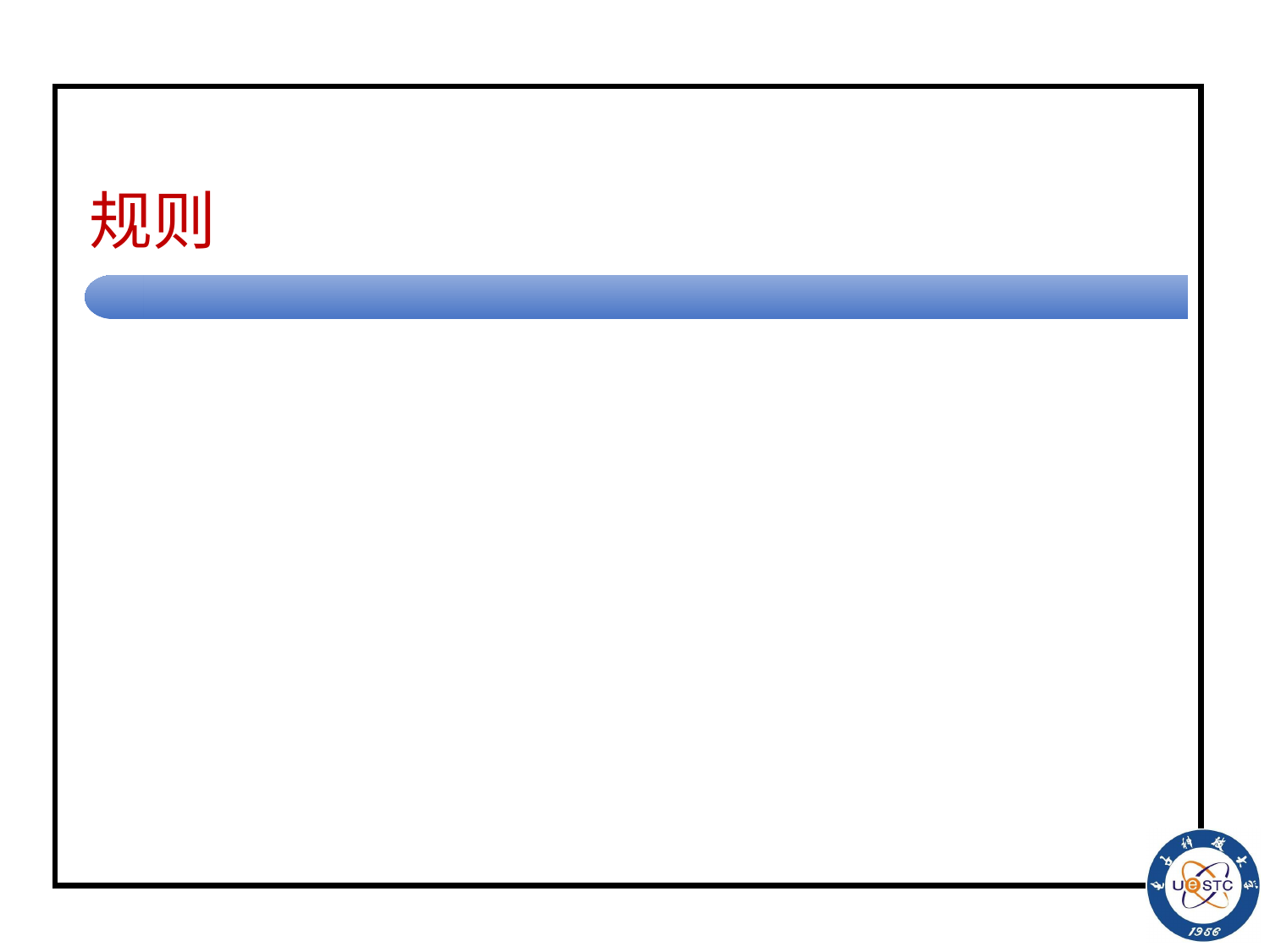

# 规则
③处于状态del_c时, 扫描到c, 用!代替它, 向左找a, (重复①)
<del_c,    c,   seek_a,   !,   L>
<seek_a,   !,   seek_a,   !,   L>
<seek_a,   b,   seek_a,   b,   L>
<seek_a,   $,   seek_a,   $,   L>
<seek_a,   #,   seek_a,   #,   L>
<seek_a,   a,   del_b,    #,   R>